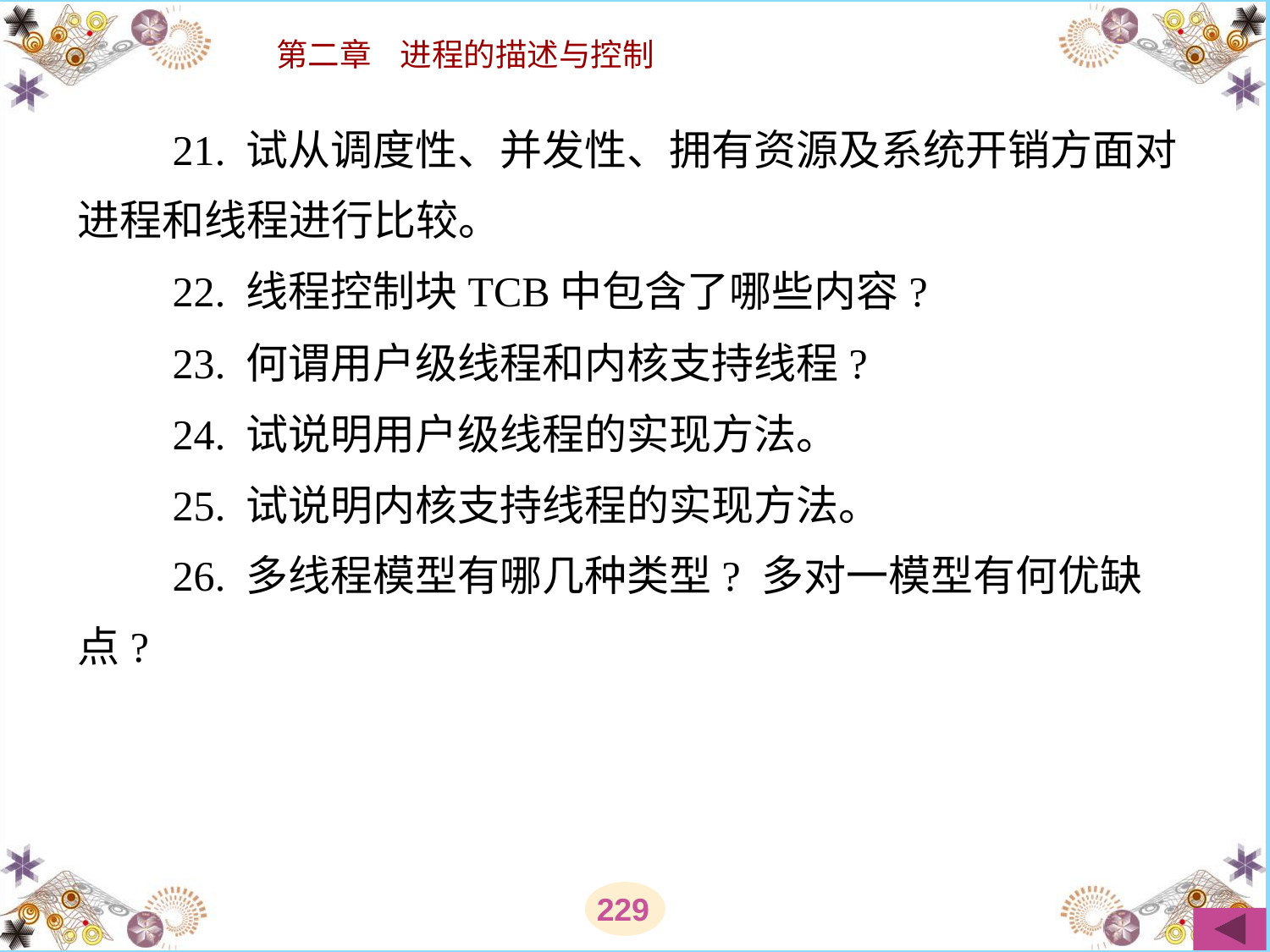

# 21. 试从调度性、并发性、拥有资源及系统开销方面对进程和线程进行比较。 　　22. 线程控制块TCB中包含了哪些内容? 　　23. 何谓用户级线程和内核支持线程? 　　24. 试说明用户级线程的实现方法。 　　25. 试说明内核支持线程的实现方法。 　　26. 多线程模型有哪几种类型? 多对一模型有何优缺点?